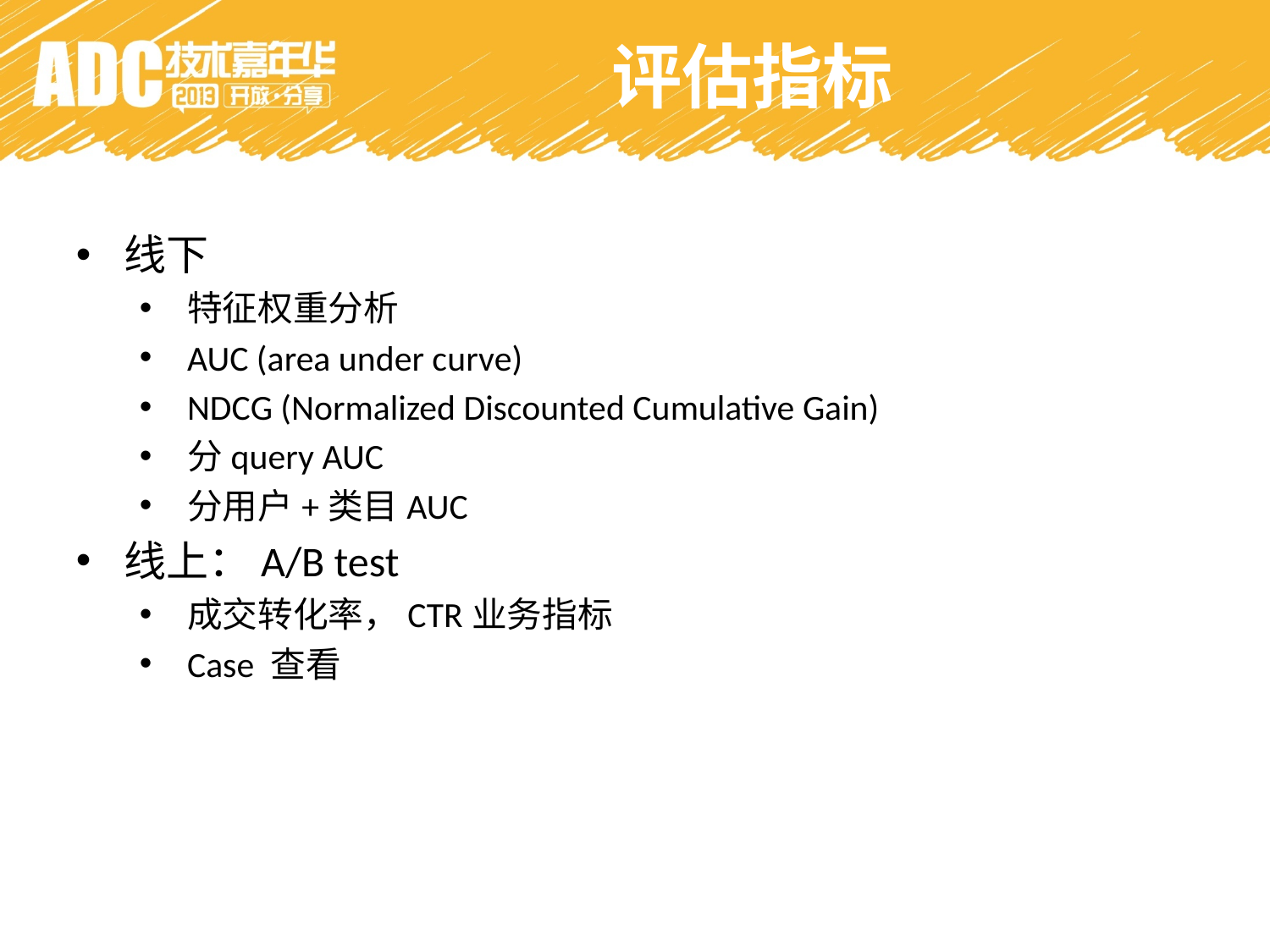

评估指标
线下
特征权重分析
AUC (area under curve)
NDCG (Normalized Discounted Cumulative Gain)
分query AUC
分用户+类目AUC
线上：A/B test
成交转化率，CTR业务指标
Case 查看